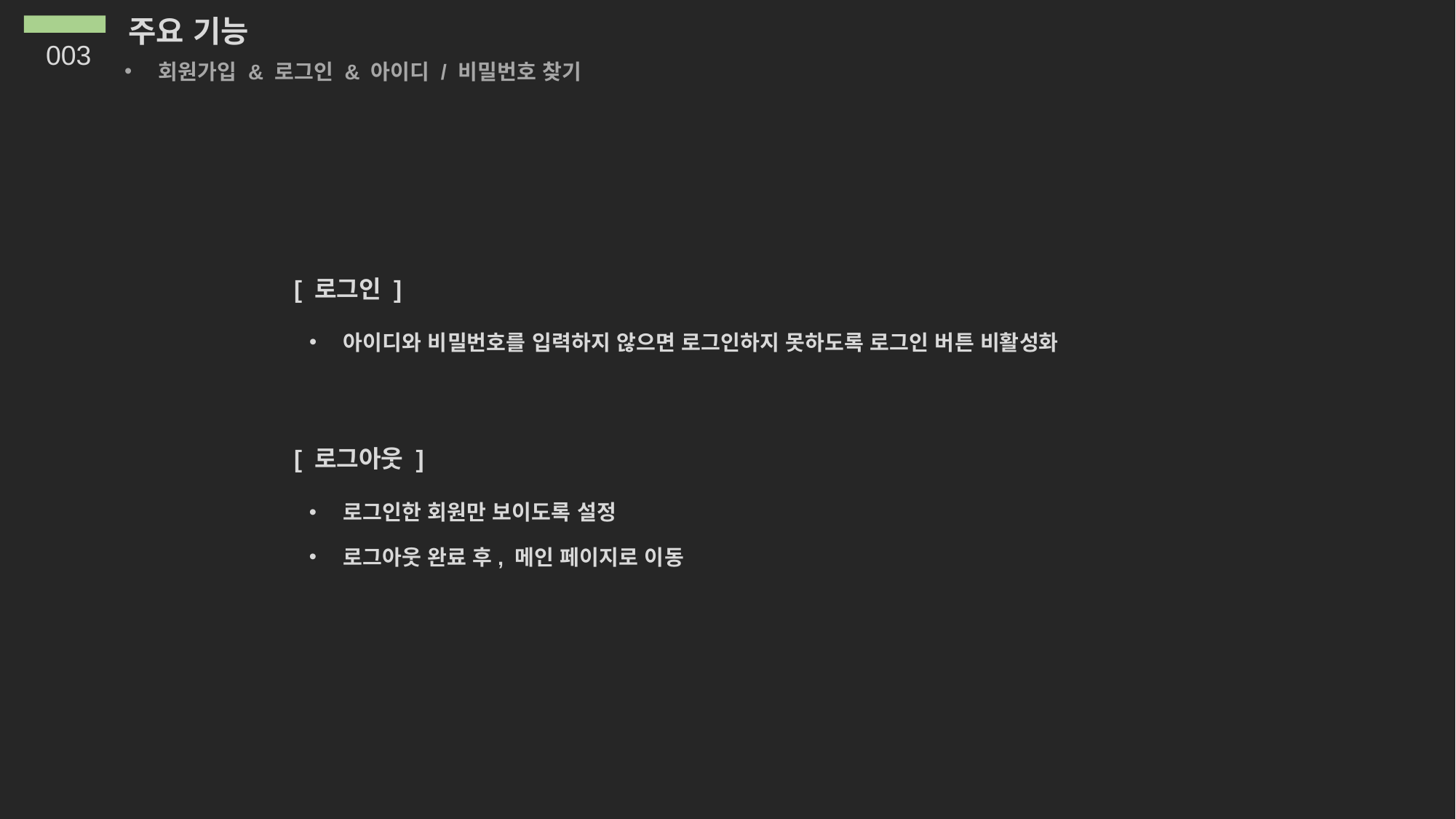

주요 기능

003
회원가입 & 로그인 & 아이디 / 비밀번호 찾기
[ 로그인 ]
아이디와 비밀번호를 입력하지 않으면 로그인하지 못하도록 로그인 버튼 비활성화
[ 로그아웃 ]
로그인한 회원만 보이도록 설정
로그아웃 완료 후, 메인 페이지로 이동